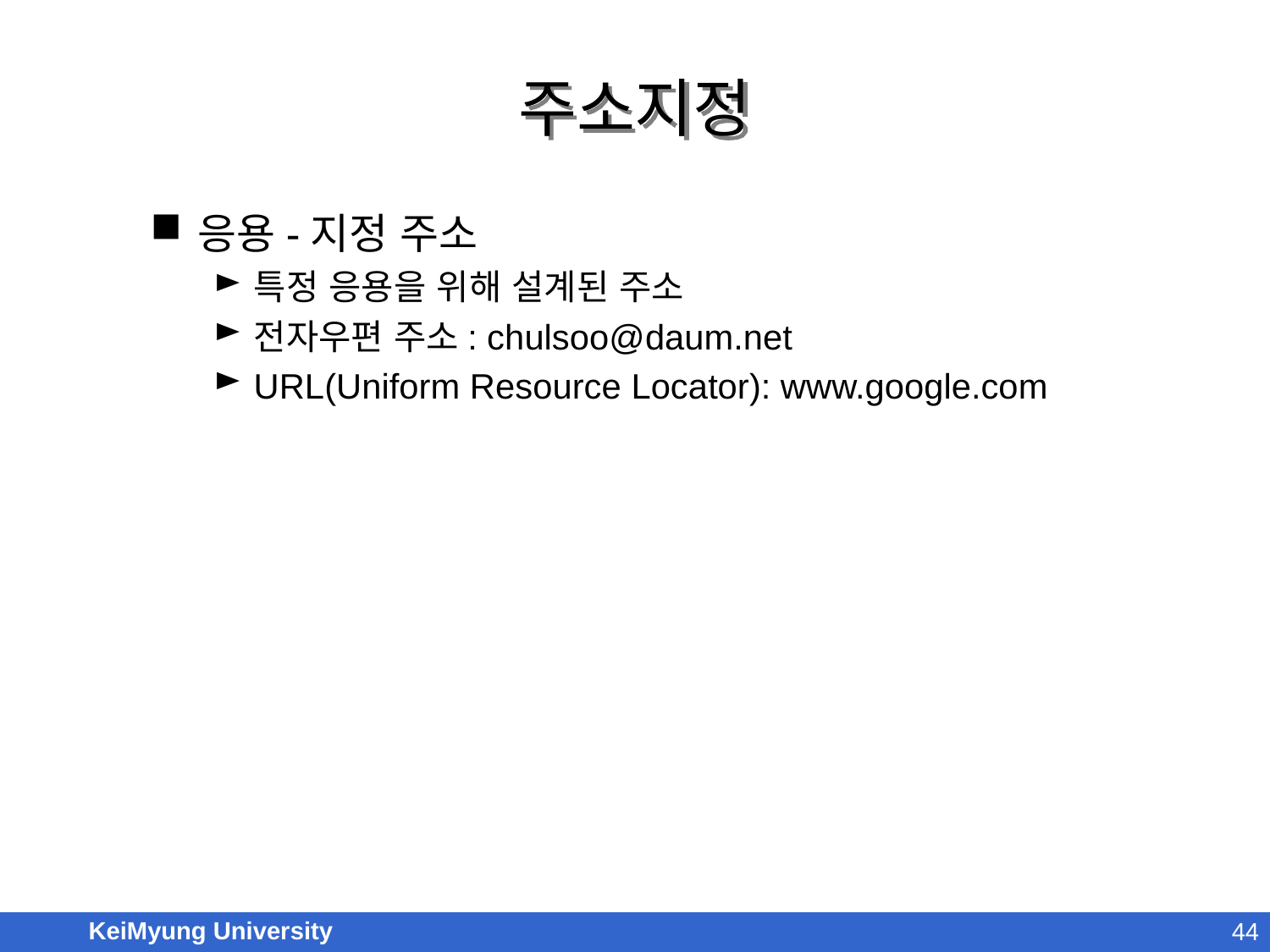

# 주소지정
응용-지정 주소
특정 응용을 위해 설계된 주소
전자우편 주소: chulsoo@daum.net
URL(Uniform Resource Locator): www.google.com
44